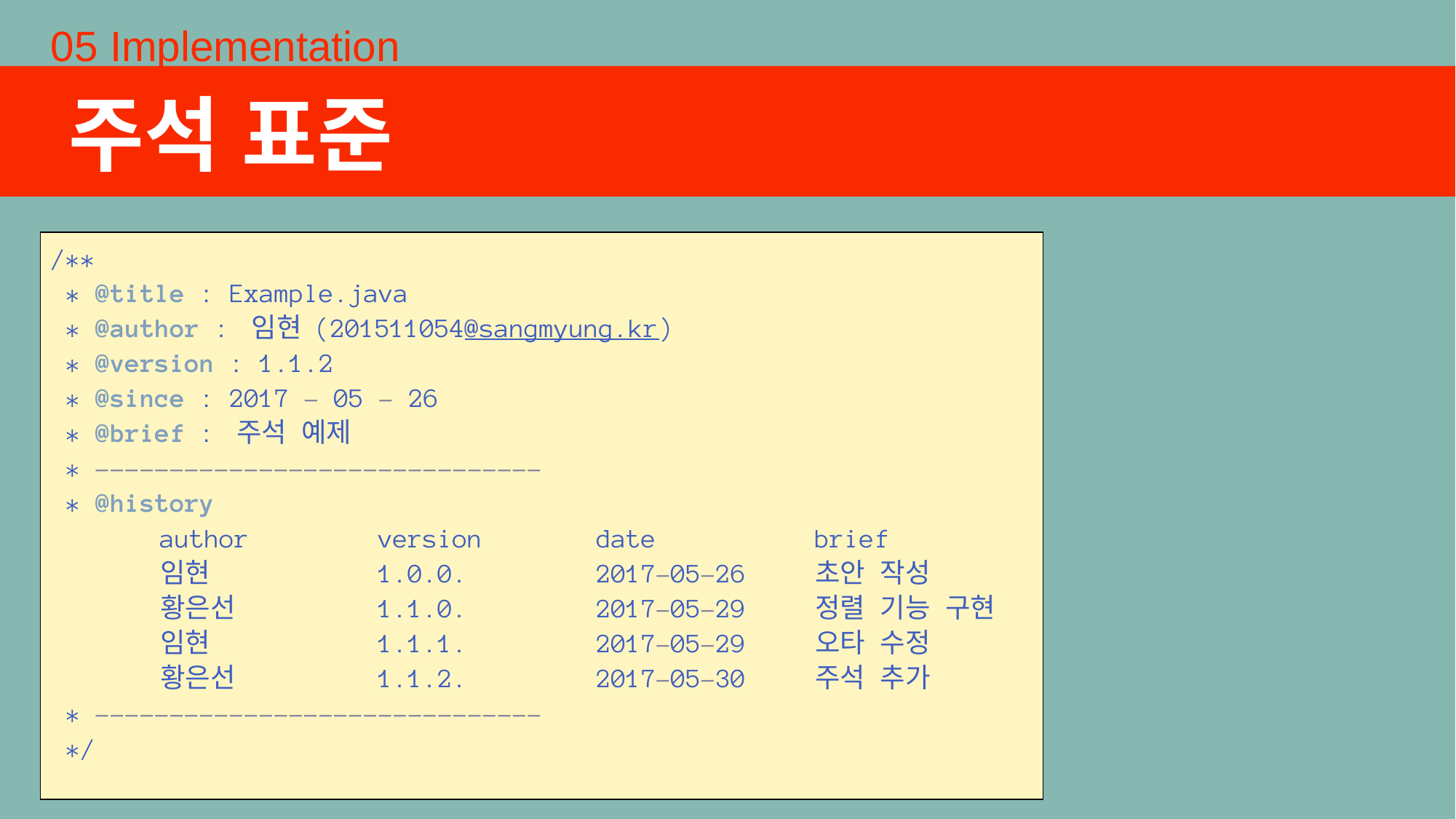

05 Implementation
주석 표준
/**
 * @title : Example.java
 * @author : 임현 (201511054@sangmyung.kr)
 * @version : 1.1.2
 * @since : 2017 - 05 - 26
 * @brief : 주석 예제
 * ------------------------------
 * @history
 	author		version		date		brief
 	임현		1.0.0.		2017-05-26	초안 작성
 	황은선		1.1.0.		2017-05-29	정렬 기능 구현
 	임현		1.1.1.		2017-05-29	오타 수정
 	황은선		1.1.2.		2017-05-30	주석 추가
 * ------------------------------
 */